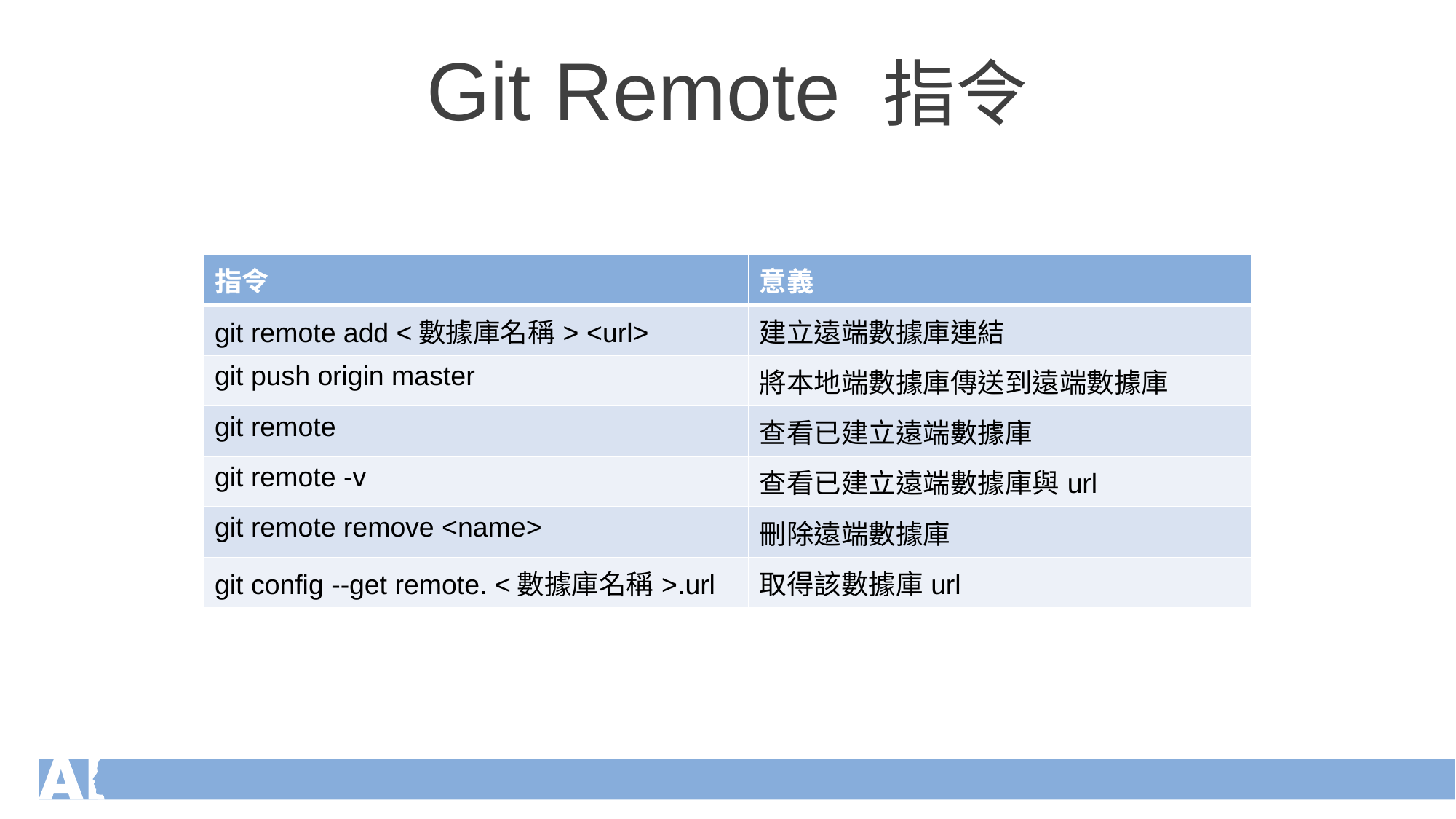

Git Remote 指令
| 指令 | 意義 |
| --- | --- |
| git remote add <數據庫名稱> <url> | 建立遠端數據庫連結 |
| git push origin master | 將本地端數據庫傳送到遠端數據庫 |
| git remote | 查看已建立遠端數據庫 |
| git remote -v | 查看已建立遠端數據庫與url |
| git remote remove <name> | 刪除遠端數據庫 |
| git config --get remote. <數據庫名稱>.url | 取得該數據庫url |